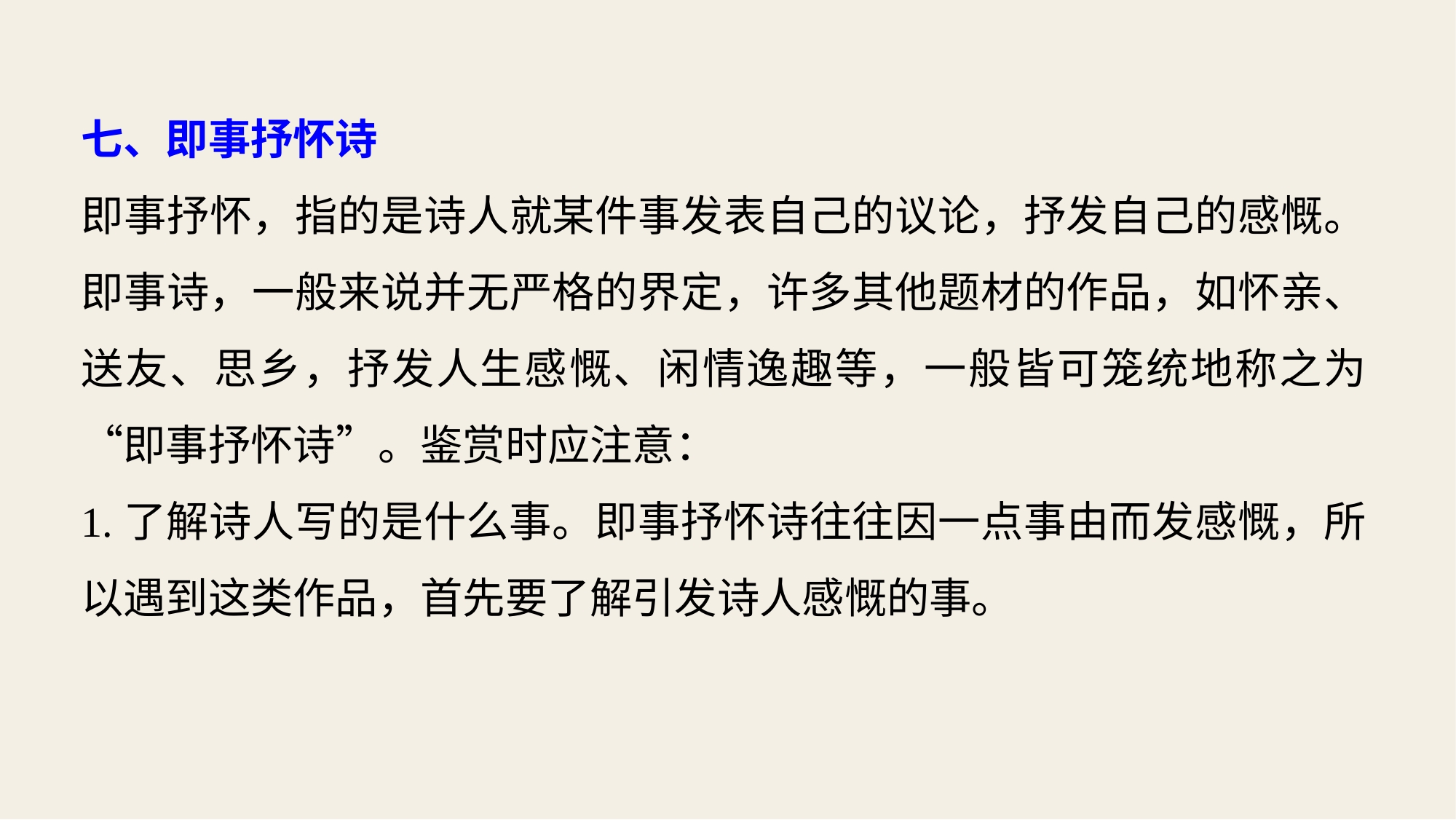

七、即事抒怀诗
即事抒怀，指的是诗人就某件事发表自己的议论，抒发自己的感慨。即事诗，一般来说并无严格的界定，许多其他题材的作品，如怀亲、送友、思乡，抒发人生感慨、闲情逸趣等，一般皆可笼统地称之为“即事抒怀诗”。鉴赏时应注意：
1.了解诗人写的是什么事。即事抒怀诗往往因一点事由而发感慨，所以遇到这类作品，首先要了解引发诗人感慨的事。